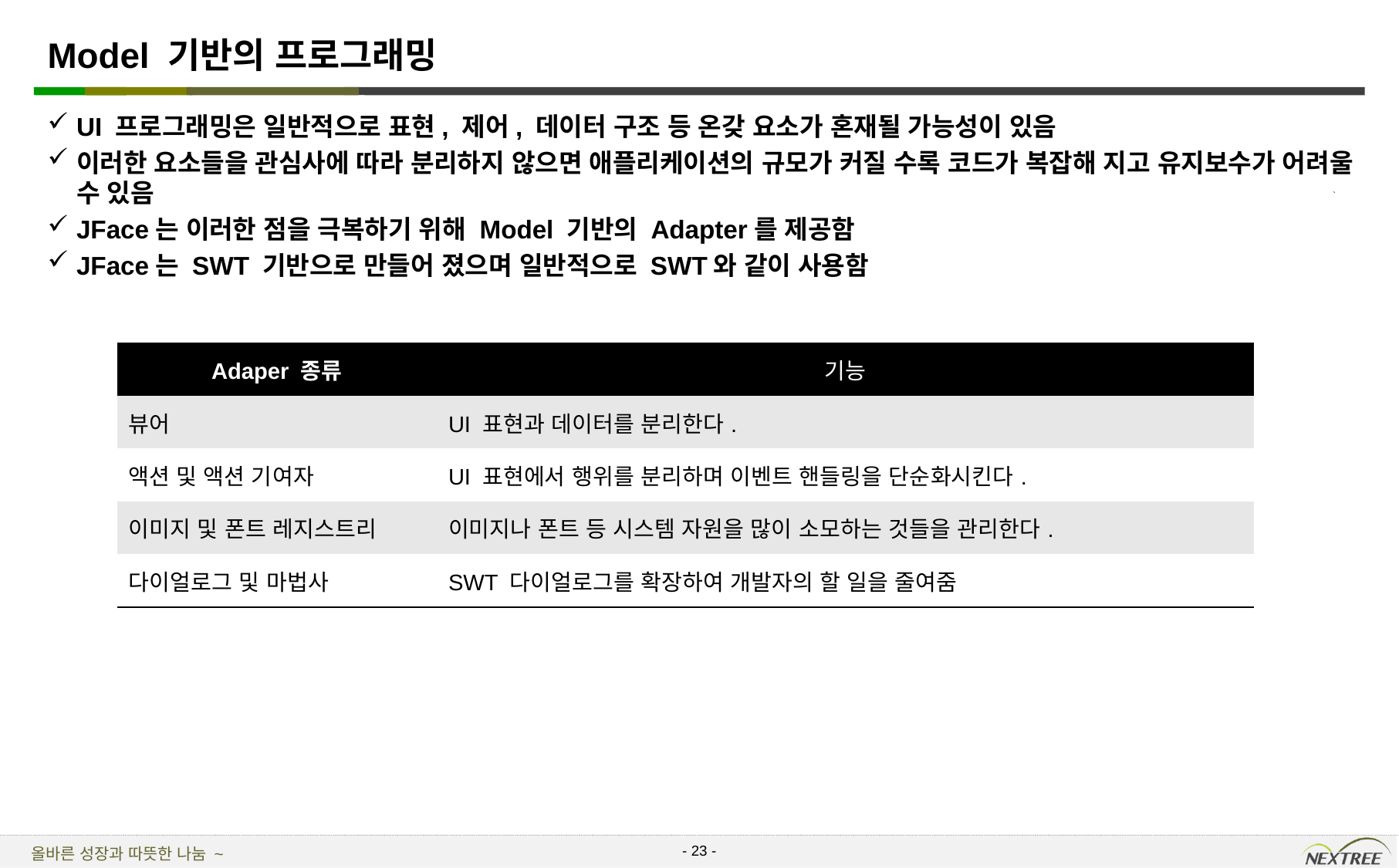

# Model 기반의 프로그래밍
UI 프로그래밍은 일반적으로 표현, 제어, 데이터 구조 등 온갖 요소가 혼재될 가능성이 있음
이러한 요소들을 관심사에 따라 분리하지 않으면 애플리케이션의 규모가 커질 수록 코드가 복잡해 지고 유지보수가 어려울 수 있음
JFace는 이러한 점을 극복하기 위해 Model 기반의 Adapter를 제공함
JFace는 SWT 기반으로 만들어 졌으며 일반적으로 SWT와 같이 사용함
| Adaper 종류 | 기능 |
| --- | --- |
| 뷰어 | UI 표현과 데이터를 분리한다. |
| 액션 및 액션 기여자 | UI 표현에서 행위를 분리하며 이벤트 핸들링을 단순화시킨다. |
| 이미지 및 폰트 레지스트리 | 이미지나 폰트 등 시스템 자원을 많이 소모하는 것들을 관리한다. |
| 다이얼로그 및 마법사 | SWT 다이얼로그를 확장하여 개발자의 할 일을 줄여줌 |